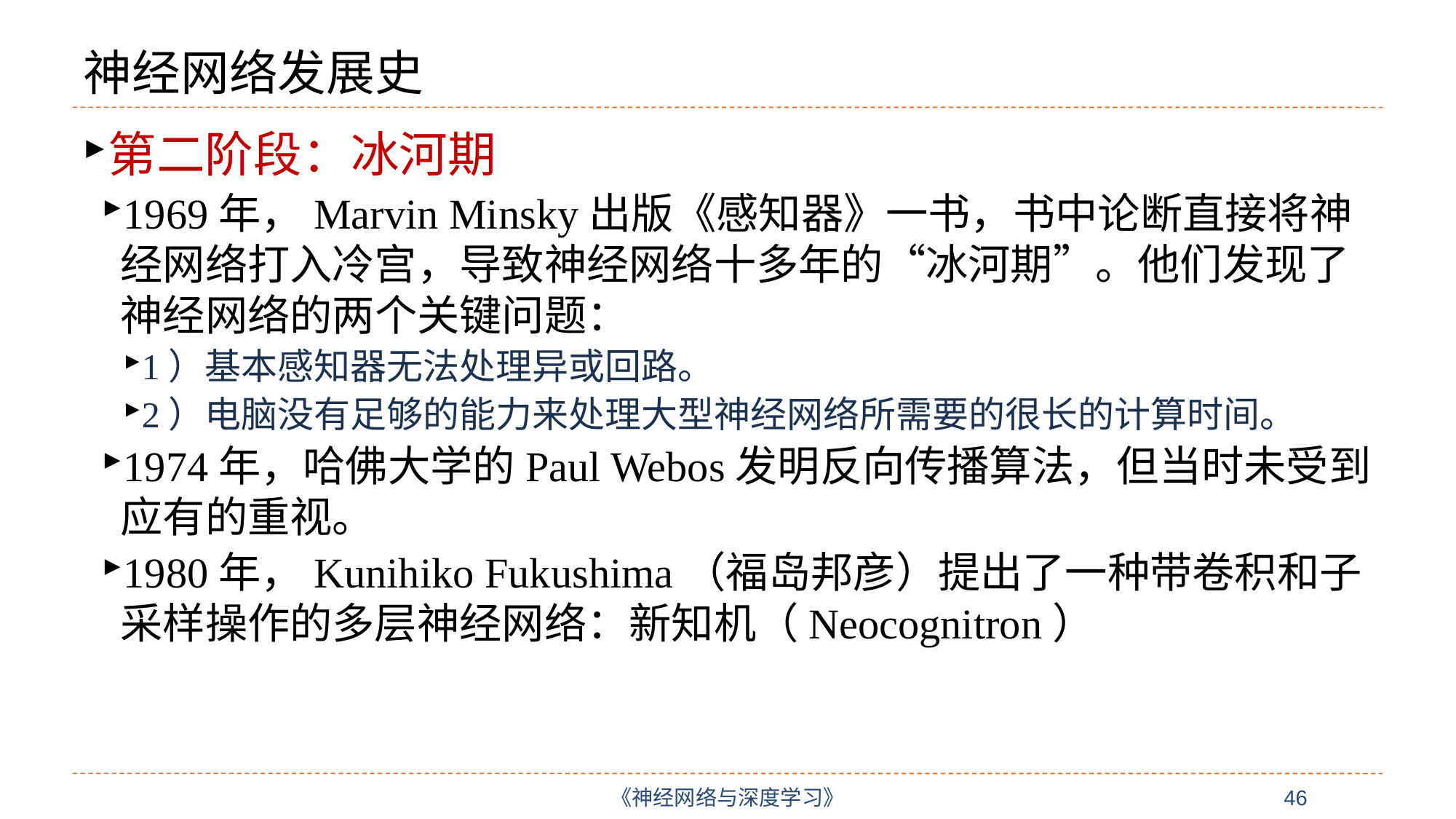

# 神经网络发展史
第二阶段：冰河期
1969年，Marvin Minsky出版《感知器》一书，书中论断直接将神经网络打入冷宫，导致神经网络十多年的“冰河期”。他们发现了神经网络的两个关键问题：
1）基本感知器无法处理异或回路。
2）电脑没有足够的能力来处理大型神经网络所需要的很长的计算时间。
1974年，哈佛大学的Paul Webos发明反向传播算法，但当时未受到应有的重视。
1980年，Kunihiko Fukushima（福岛邦彦）提出了一种带卷积和子采样操作的多层神经网络：新知机（Neocognitron）